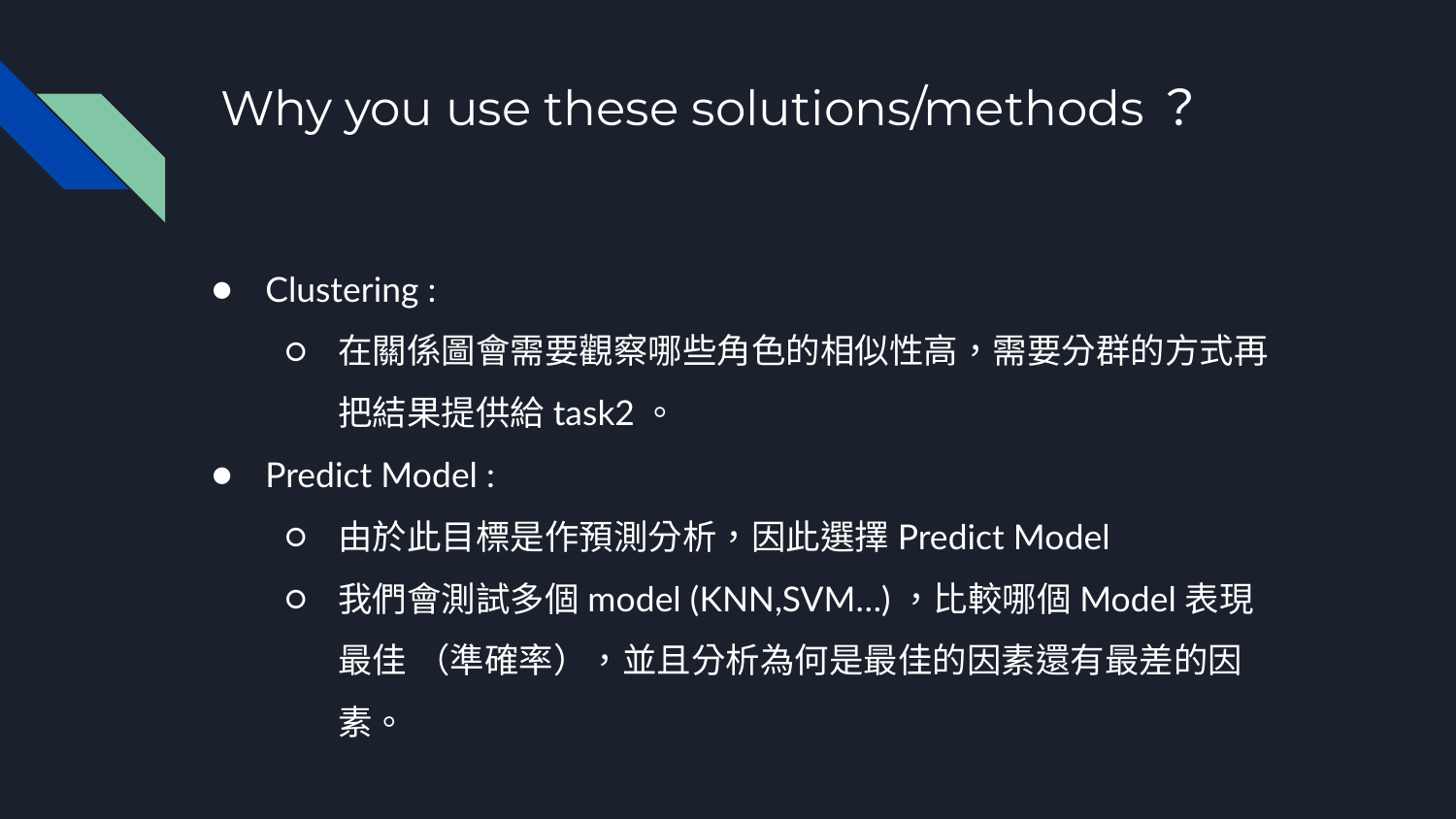

# Why you use these solutions/methods？
Clustering :
在關係圖會需要觀察哪些角色的相似性高，需要分群的方式再把結果提供給task2。
Predict Model :
由於此目標是作預測分析，因此選擇Predict Model
我們會測試多個model (KNN,SVM…)，比較哪個Model表現最佳 （準確率），並且分析為何是最佳的因素還有最差的因素。